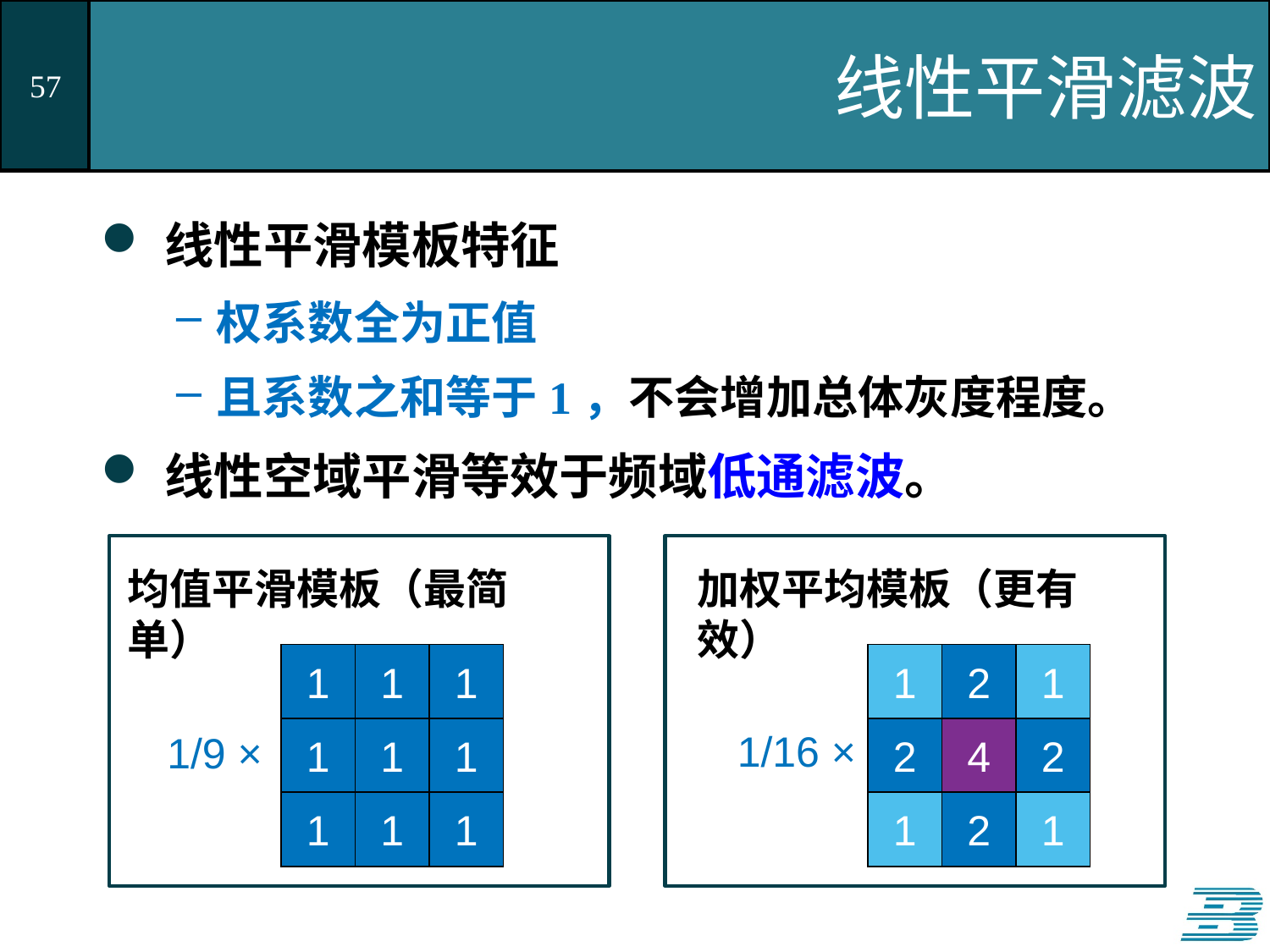

# 线性平滑滤波
线性平滑模板特征
权系数全为正值
且系数之和等于1，不会增加总体灰度程度。
线性空域平滑等效于频域低通滤波。

均值平滑模板（最简单）
加权平均模板（更有效）
1
1
1
1
1
1
1/9 ×
1
1
1
1
2
1
1/16 ×
2
4
2
1
2
1